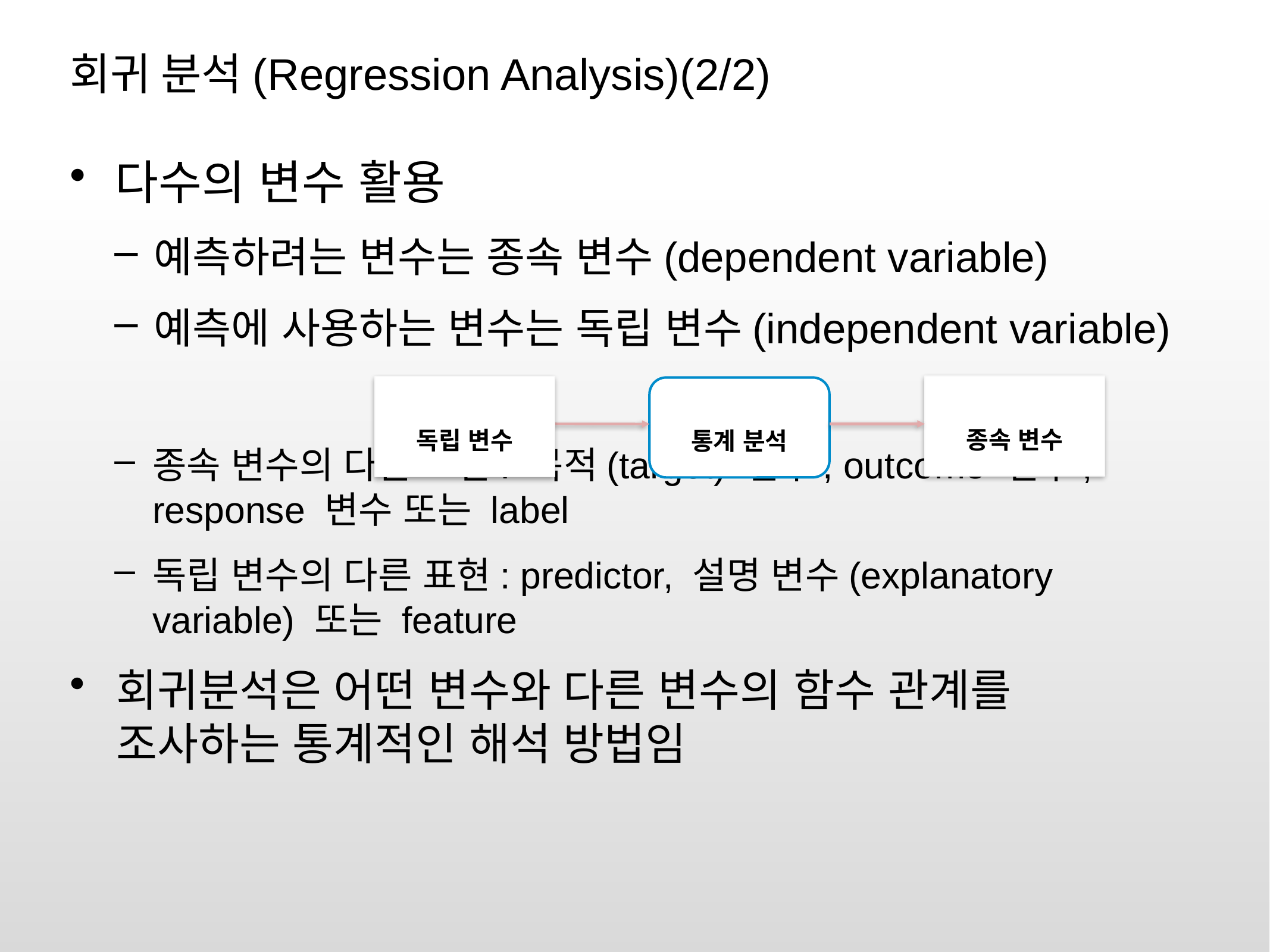

# 회귀 분석(Regression Analysis)(2/2)
다수의 변수 활용
예측하려는 변수는 종속 변수(dependent variable)
예측에 사용하는 변수는 독립 변수(independent variable)

종속 변수의 다른 표현: 목적(target) 변수, outcome 변수, response 변수 또는 label
독립 변수의 다른 표현: predictor, 설명 변수(explanatory variable) 또는 feature
회귀분석은 어떤 변수와 다른 변수의 함수 관계를   조사하는 통계적인 해석 방법임

종속 변수

독립 변수

통계 분석

223